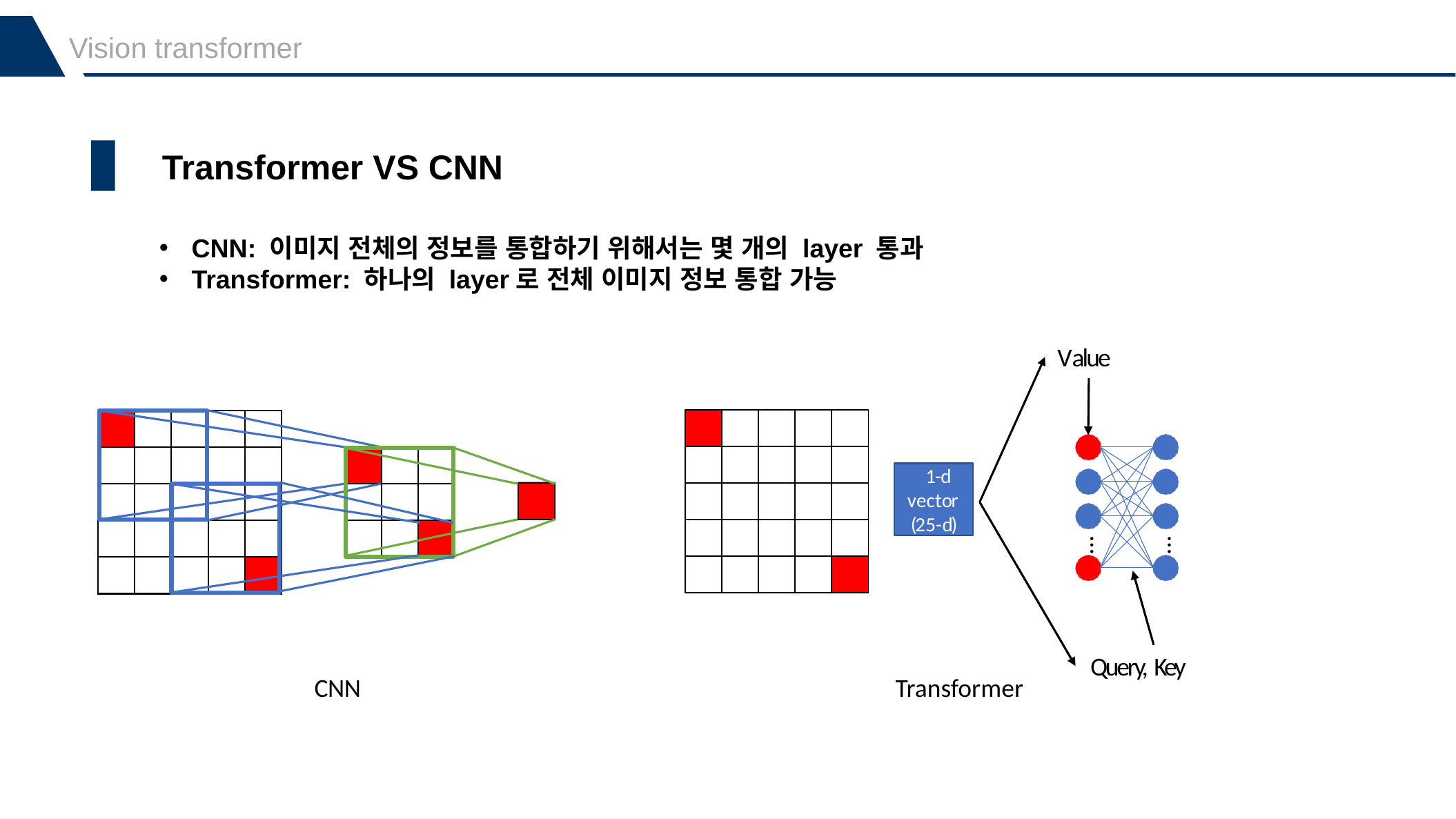

Vision transformer

Transformer VS CNN
CNN: 이미지 전체의 정보를 통합하기 위해서는 몇 개의 layer 통과
Transformer: 하나의 layer로 전체 이미지 정보 통합 가능
Value

|  |  |  |  |  |
| --- | --- | --- | --- | --- |
|  |  |  |  |  |
|  |  |  |  |  |
|  |  |  |  |  |
|  |  |  |  |  |

1-d  vector  (25-d)
…
…
Query, Key
CNN
Transformer